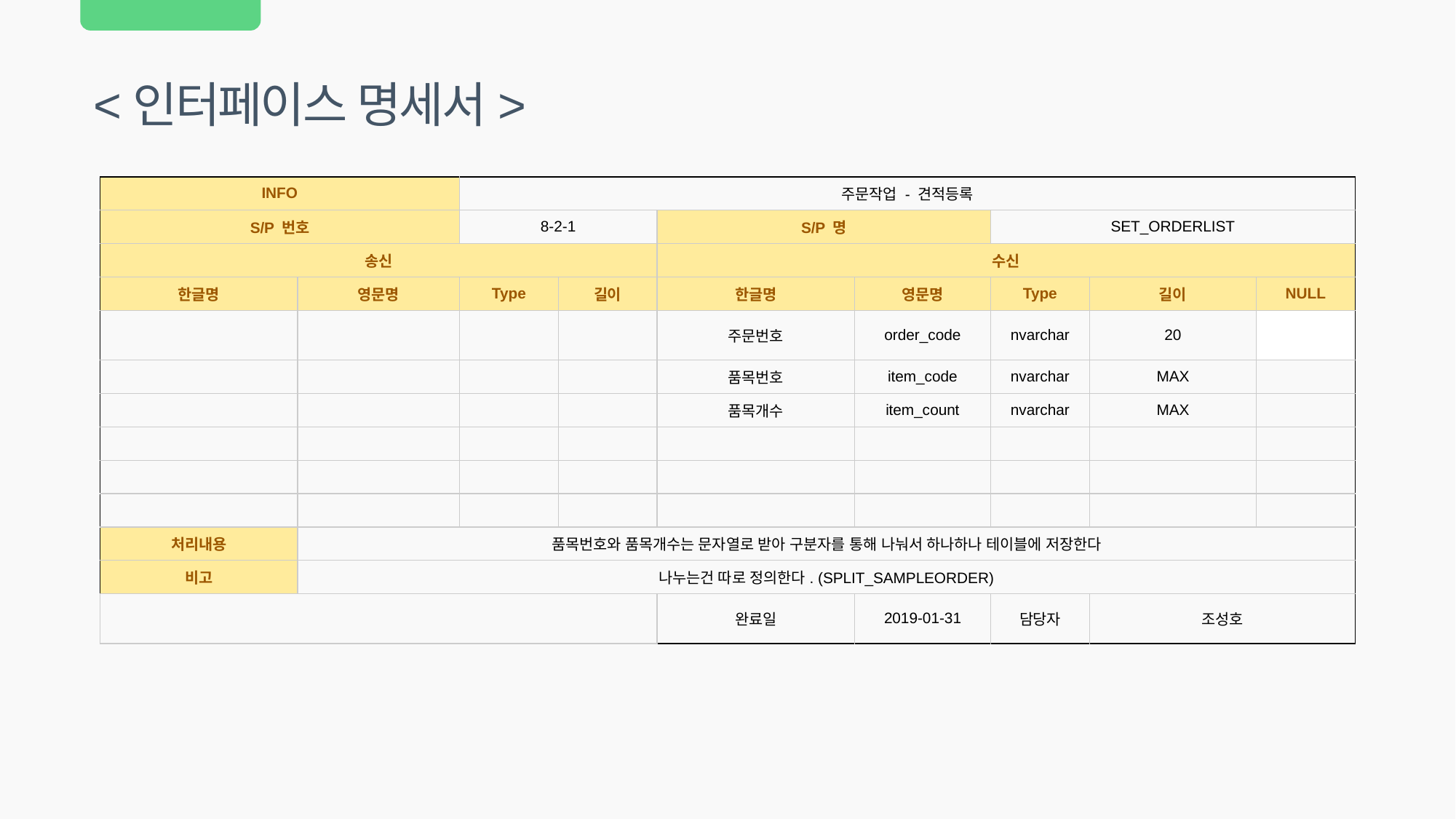

<인터페이스 명세서>
| INFO |  | 주문작업 - 견적등록 |  |  |  |  |  |  |
| --- | --- | --- | --- | --- | --- | --- | --- | --- |
| S/P 번호 |  | 8-2-1 |  | S/P 명 |  | SET\_ORDERLIST |  |  |
| 송신 |  |  |  | 수신 |  |  |  |  |
| 한글명 | 영문명 | Type | 길이 | 한글명 | 영문명 | Type | 길이 | NULL |
|  |  |  |  | 주문번호 | order\_code | nvarchar | 20 |  |
|  |  |  |  | 품목번호 | item\_code | nvarchar | MAX |  |
|  |  |  |  | 품목개수 | item\_count | nvarchar | MAX |  |
|  |  |  |  |  |  |  |  |  |
|  |  |  |  |  |  |  |  |  |
|  |  |  |  |  |  |  |  |  |
| 처리내용 | 품목번호와 품목개수는 문자열로 받아 구분자를 통해 나눠서 하나하나 테이블에 저장한다 |  |  |  |  |  |  |  |
| 비고 | 나누는건 따로 정의한다. (SPLIT\_SAMPLEORDER) |  |  |  |  |  |  |  |
|  |  |  |  | 완료일 | 2019-01-31 | 담당자 | 조성호 |  |